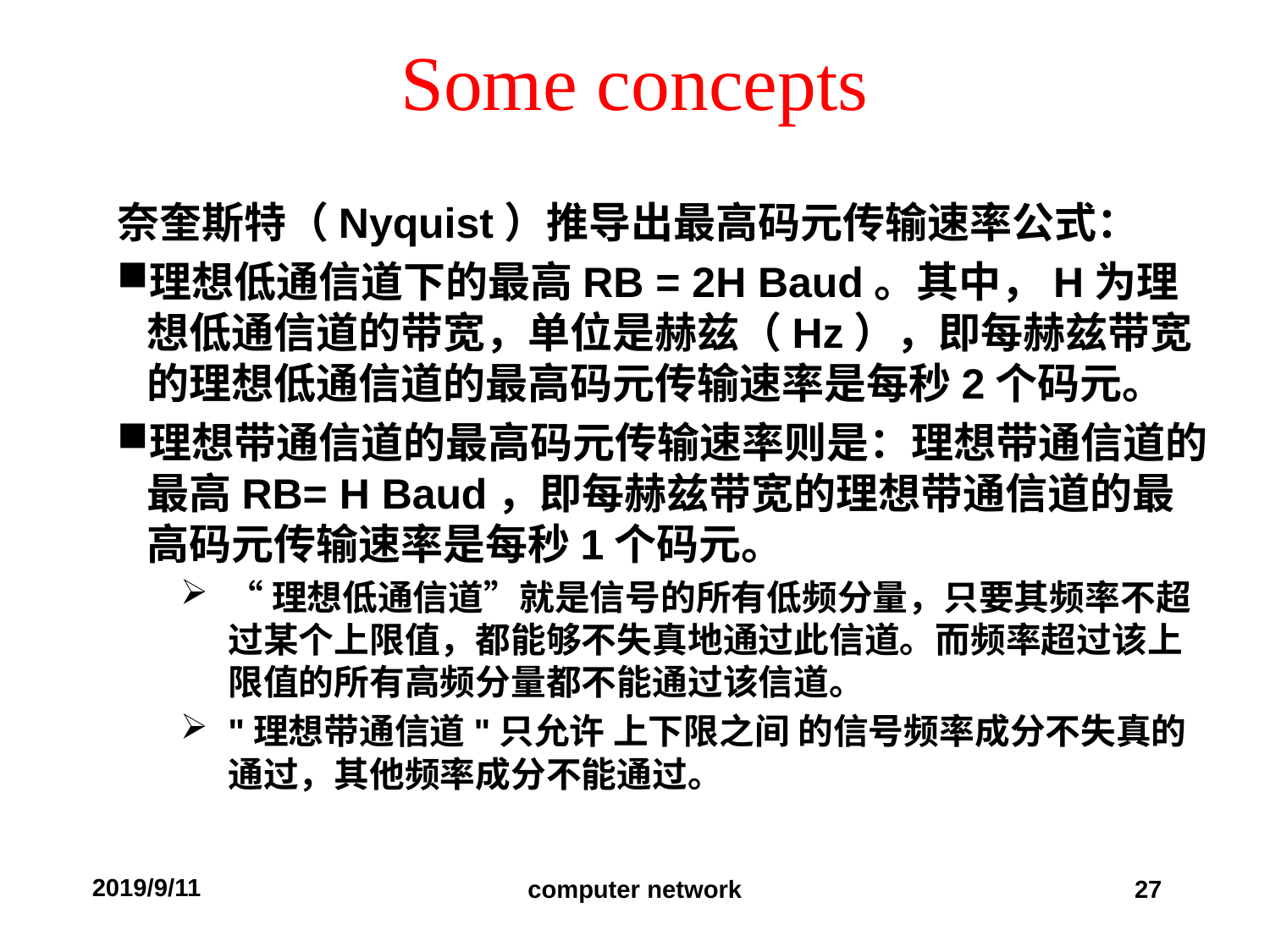

# Some concepts
奈奎斯特（Nyquist）推导出最高码元传输速率公式：
理想低通信道下的最高RB = 2H Baud。其中，H为理想低通信道的带宽，单位是赫兹（Hz），即每赫兹带宽的理想低通信道的最高码元传输速率是每秒2个码元。
理想带通信道的最高码元传输速率则是：理想带通信道的最高RB= H Baud，即每赫兹带宽的理想带通信道的最高码元传输速率是每秒1个码元。
“理想低通信道”就是信号的所有低频分量，只要其频率不超过某个上限值，都能够不失真地通过此信道。而频率超过该上限值的所有高频分量都不能通过该信道。
"理想带通信道"只允许 上下限之间 的信号频率成分不失真的通过，其他频率成分不能通过。

2019/9/11
computer network
27